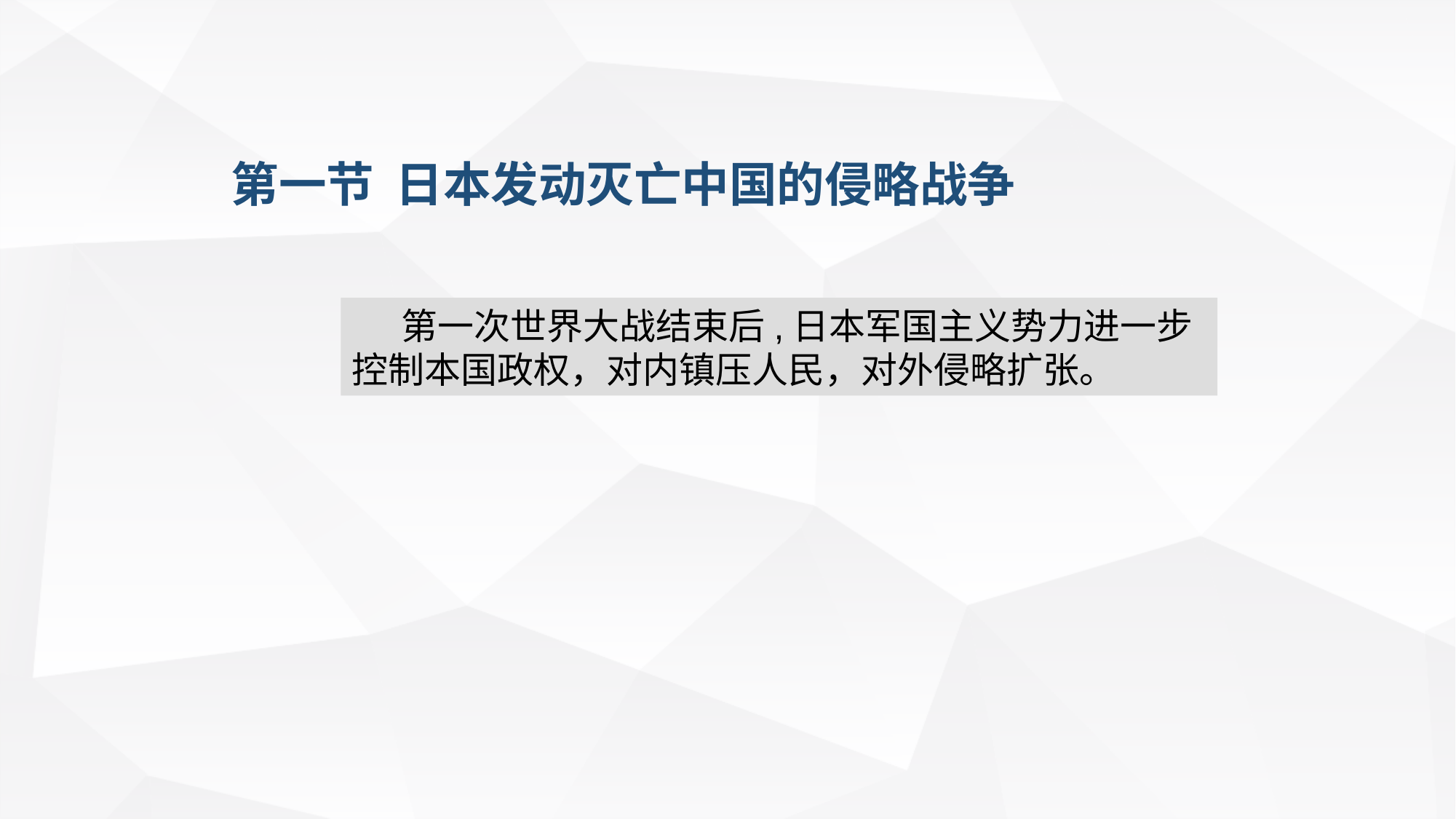

第一节  日本发动灭亡中国的侵略战争
     第一次世界大战结束后,日本军国主义势力进一步控制本国政权，对内镇压人民，对外侵略扩张。